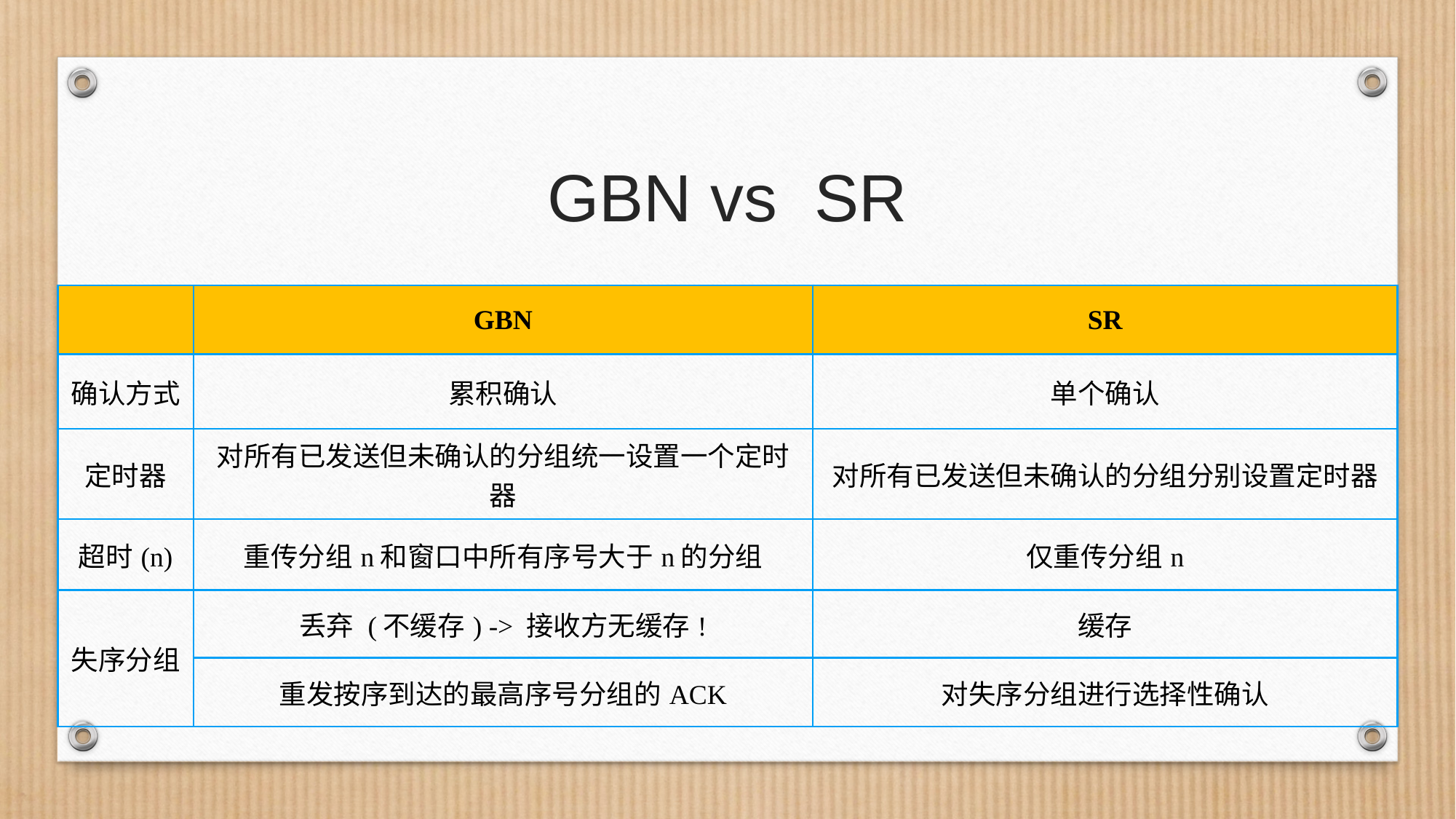

# GBN vs  SR
|  | GBN | SR |
| --- | --- | --- |
| 确认方式 | 累积确认 | 单个确认 |
| 定时器 | 对所有已发送但未确认的分组统一设置一个定时器 | 对所有已发送但未确认的分组分别设置定时器 |
| 超时(n) | 重传分组n和窗口中所有序号大于n的分组 | 仅重传分组n |
| 失序分组 | 丢弃 (不缓存) -> 接收方无缓存! | 缓存 |
|  | 重发按序到达的最高序号分组的ACK | 对失序分组进行选择性确认 |